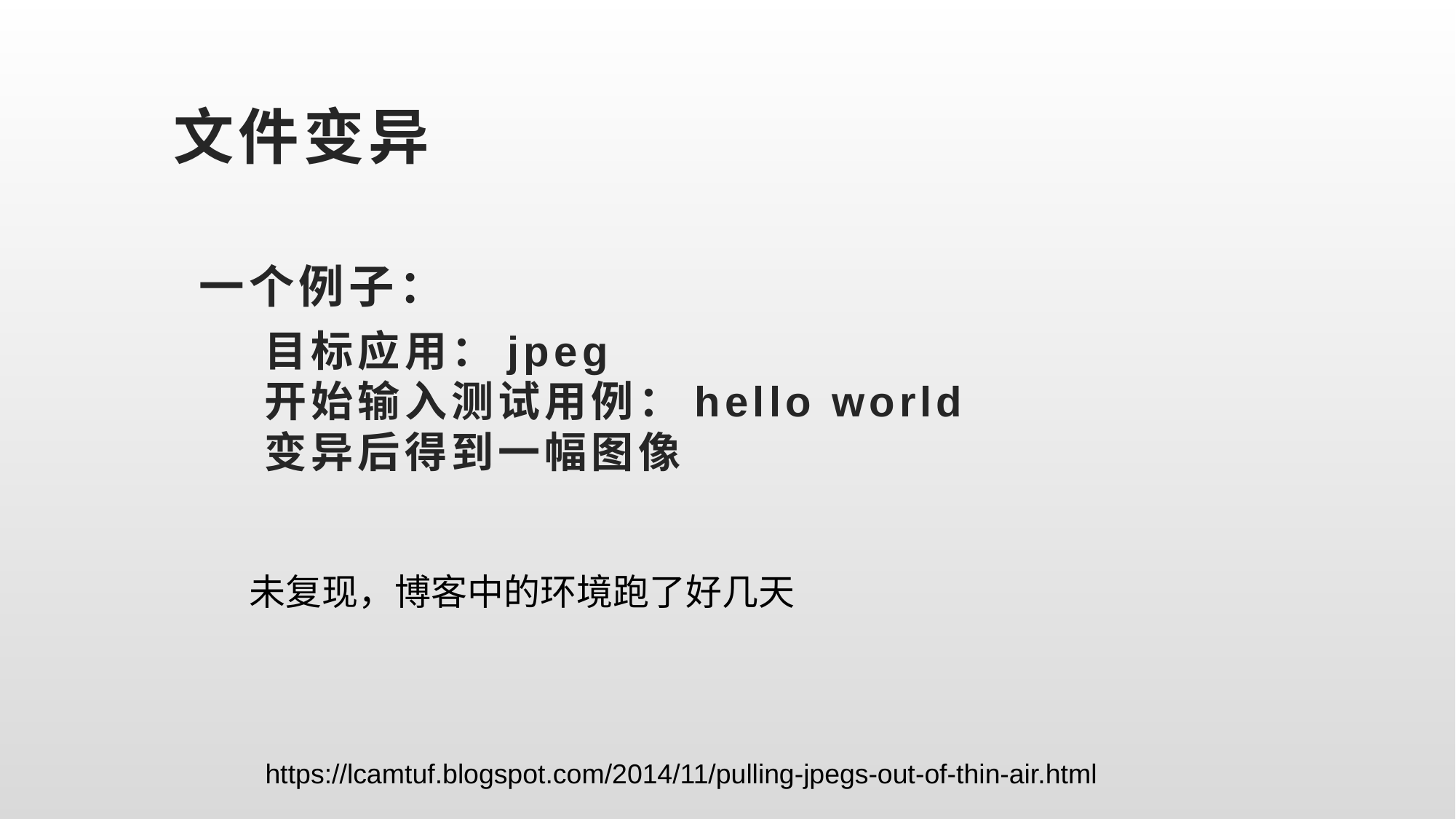

# 文件变异
一个例子：
目标应用：jpeg
开始输入测试用例：hello world
变异后得到一幅图像
未复现，博客中的环境跑了好几天
https://lcamtuf.blogspot.com/2014/11/pulling-jpegs-out-of-thin-air.html